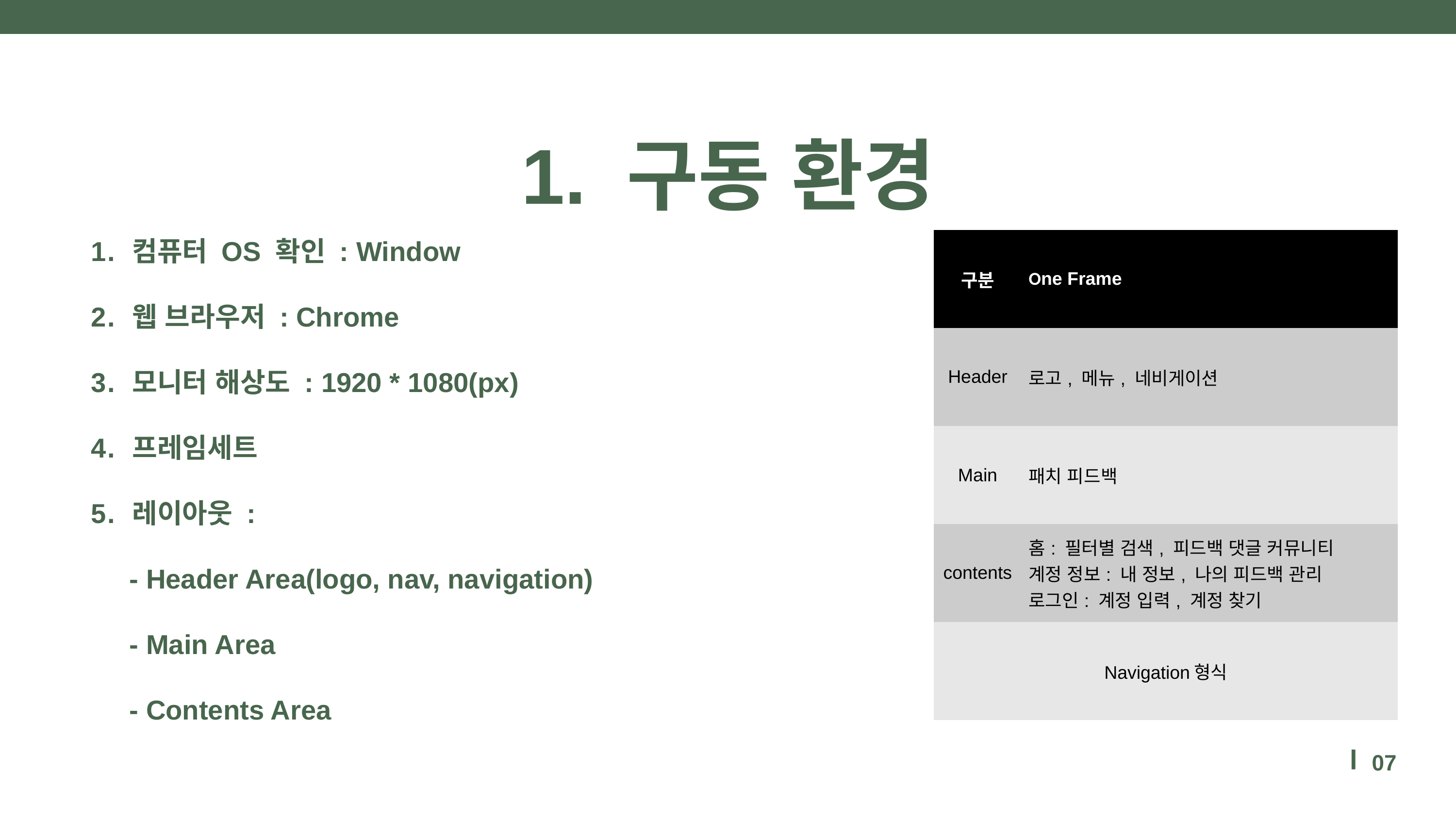

1. 구동 환경
컴퓨터 OS 확인 : Window
웹 브라우저 : Chrome
모니터 해상도 : 1920 * 1080(px)
프레임세트
레이아웃 :
     - Header Area(logo, nav, navigation)
     - Main Area
     - Contents Area
| 구분 | One Frame |
| --- | --- |
| Header | 로고, 메뉴, 네비게이션 |
| Main | 패치 피드백 |
| contents | 홈: 필터별 검색, 피드백 댓글 커뮤니티 계정 정보: 내 정보, 나의 피드백 관리 로그인: 계정 입력, 계정 찾기 |
| Navigation형식 |  |

07